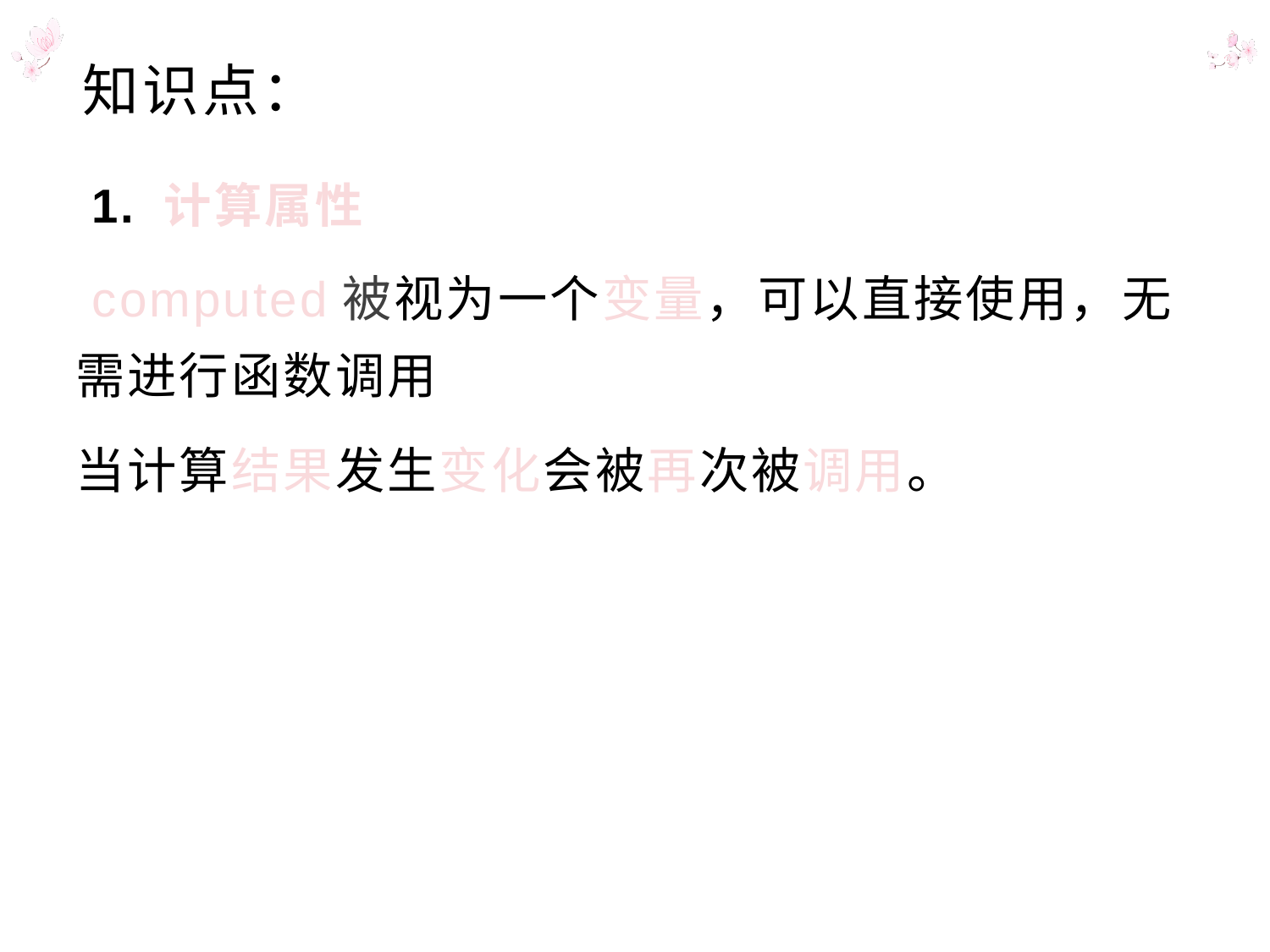

# 知识点：
 1. 计算属性
 computed被视为一个变量，可以直接使用，无需进行函数调用
当计算结果发生变化会被再次被调用。